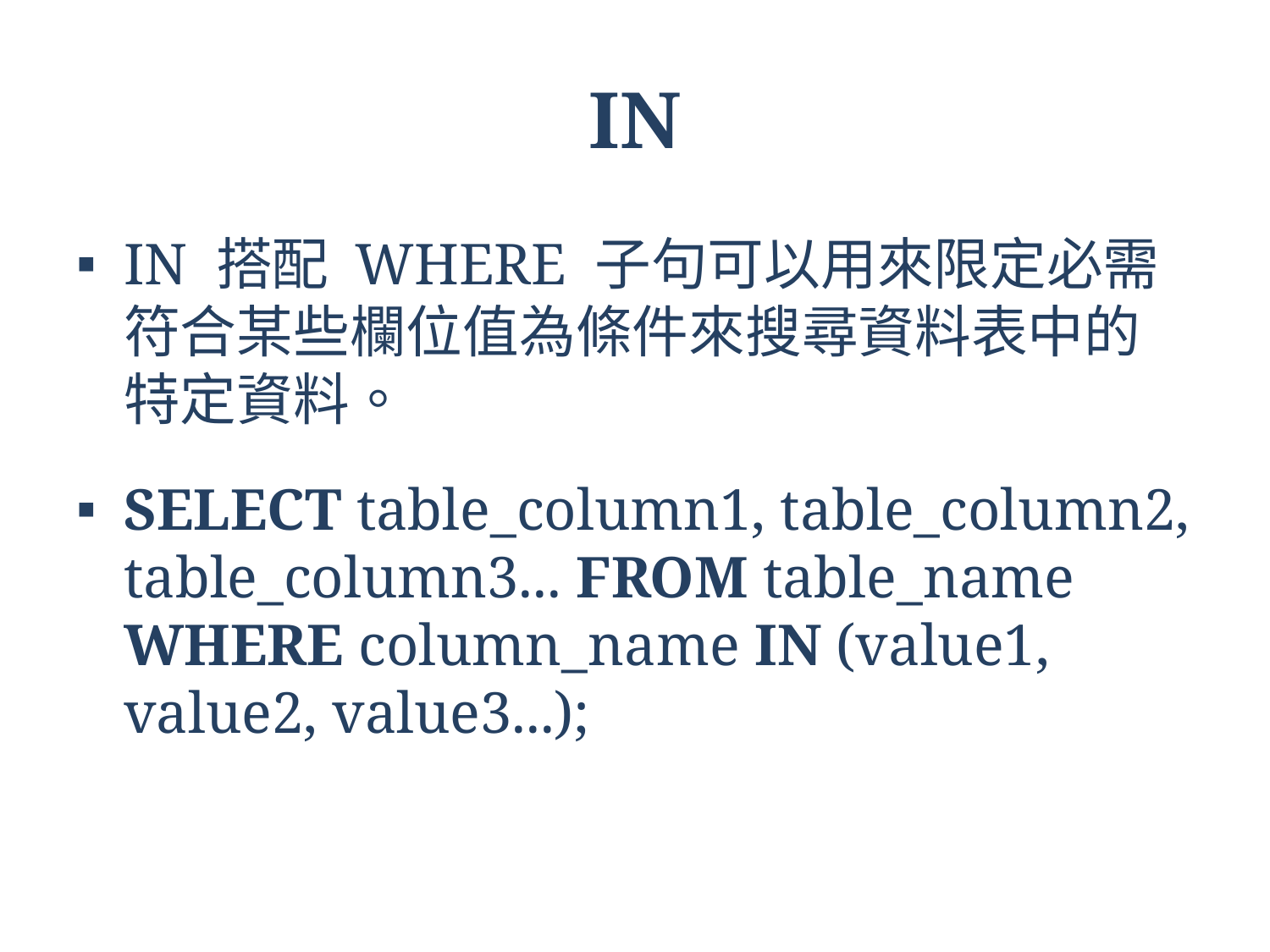

# IN
IN 搭配 WHERE 子句可以用來限定必需符合某些欄位值為條件來搜尋資料表中的特定資料。
SELECT table_column1, table_column2, table_column3... FROM table_name WHERE column_name IN (value1, value2, value3...);